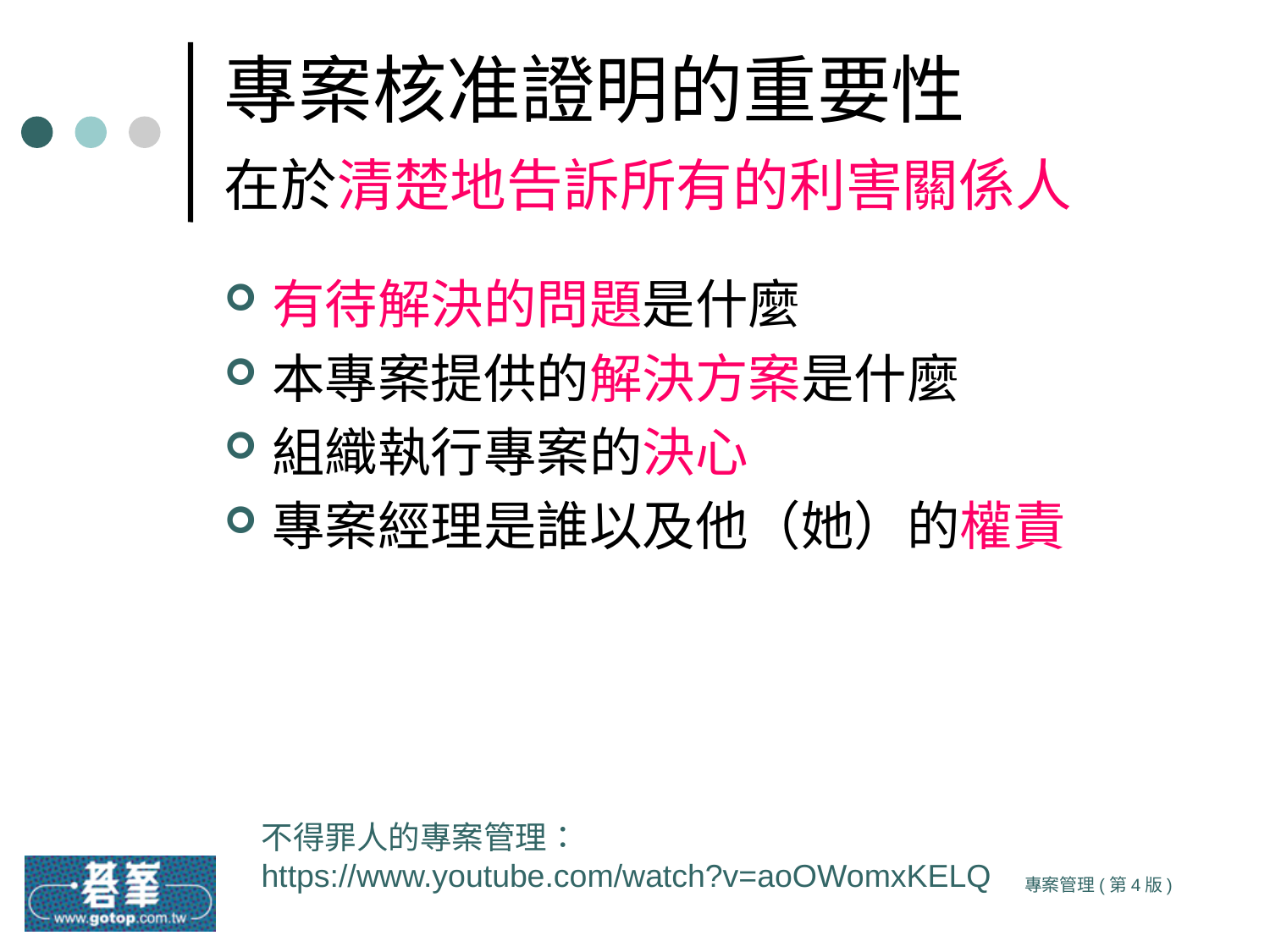

# 專案核准證明的重要性 在於清楚地告訴所有的利害關係人
有待解決的問題是什麼
本專案提供的解決方案是什麼
組織執行專案的決心
專案經理是誰以及他（她）的權責
不得罪人的專案管理：
https://www.youtube.com/watch?v=aoOWomxKELQ
專案管理(第4版)